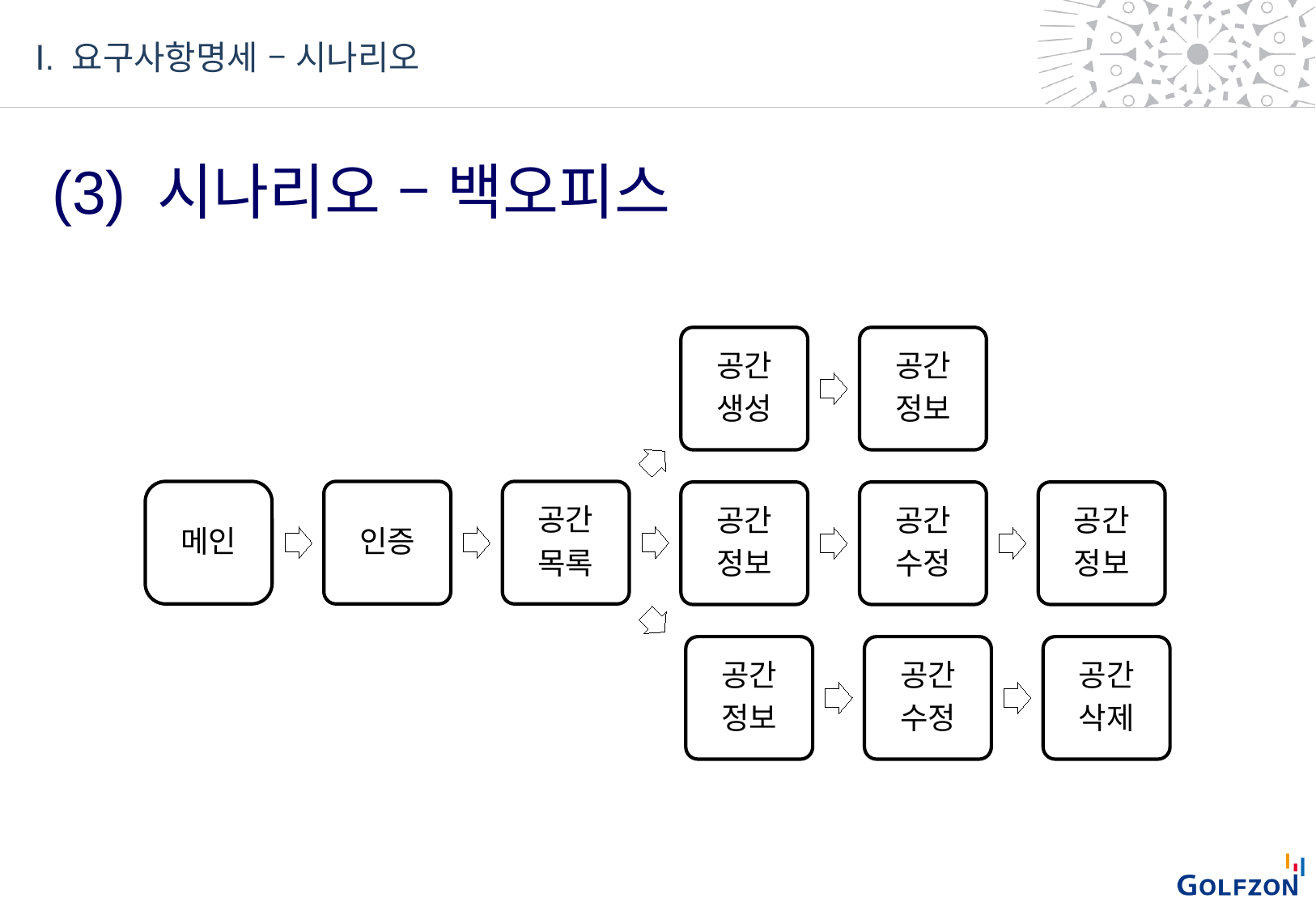

Ⅰ. 요구사항명세 – 시나리오
 (3) 시나리오 – 백오피스
공간
생성
공간
정보

메인
공간
목록
인증
공간
정보
공간
수정
공간
정보

공간
정보
공간
수정
공간
삭제